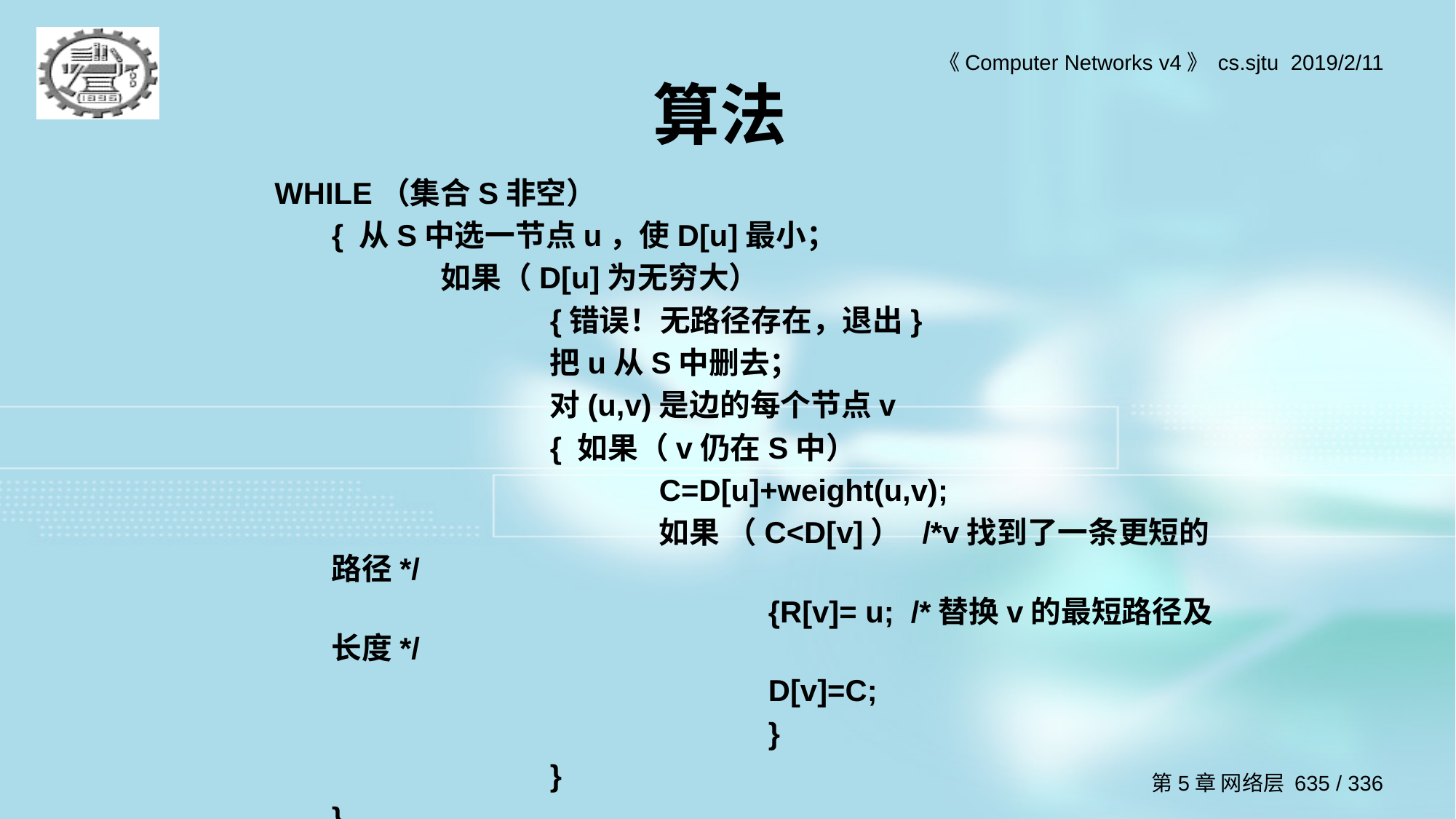

# 算法
WHILE（集合S非空）
	{ 从S中选一节点u，使D[u]最小；
		如果（D[u]为无穷大）
			{错误！无路径存在，退出}
			把u从S中删去；
			对(u,v)是边的每个节点v
			{ 如果（v仍在S中）
				C=D[u]+weight(u,v);
				如果 （C<D[v]）  /*v找到了一条更短的路径*/
					{R[v]= u;  /*替换v的最短路径及长度*/
					D[v]=C;
					}
			}
	}